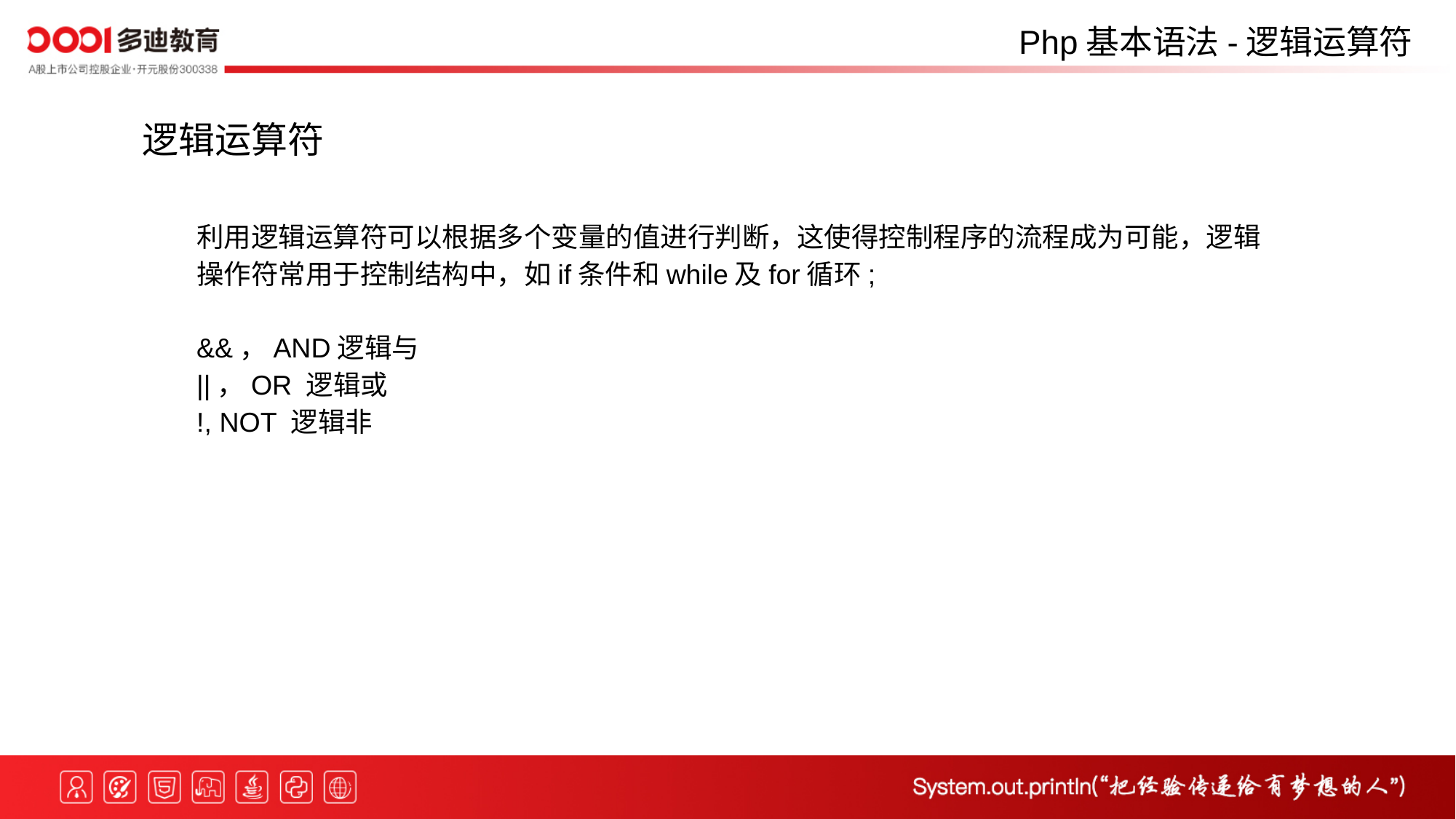

Php基本语法-逻辑运算符
逻辑运算符

利用逻辑运算符可以根据多个变量的值进行判断，这使得控制程序的流程成为可能，逻辑
操作符常用于控制结构中，如if条件和while及for循环;

&&，AND逻辑与
||，OR 逻辑或
!, NOT 逻辑非